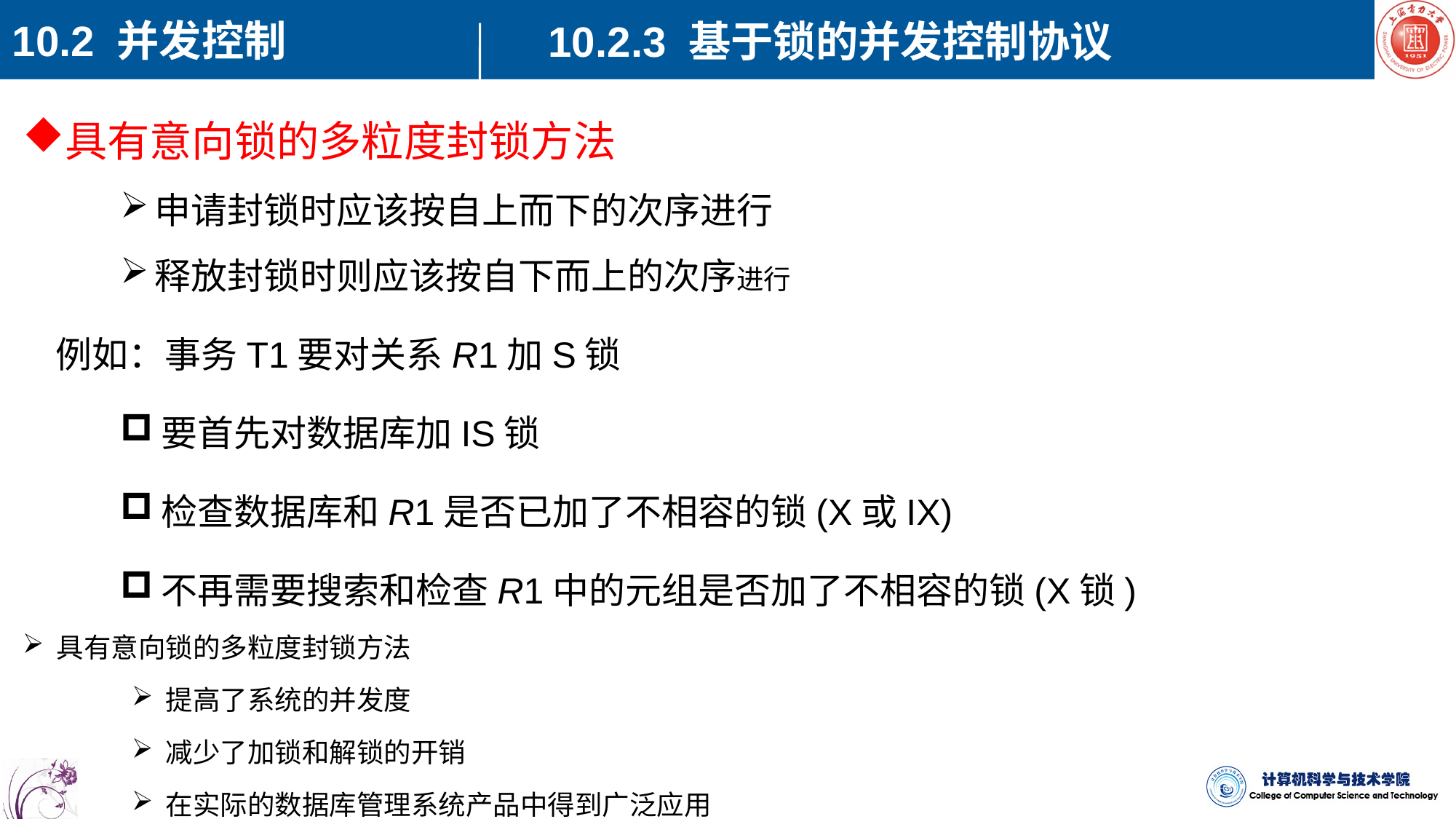

10.2 并发控制
10.2.3 基于锁的并发控制协议
具有意向锁的多粒度封锁方法
申请封锁时应该按自上而下的次序进行
释放封锁时则应该按自下而上的次序进行
   例如：事务T1要对关系R1加S锁
要首先对数据库加IS锁
检查数据库和R1是否已加了不相容的锁(X或IX)
不再需要搜索和检查R1中的元组是否加了不相容的锁(X锁)
具有意向锁的多粒度封锁方法
提高了系统的并发度
减少了加锁和解锁的开销
在实际的数据库管理系统产品中得到广泛应用